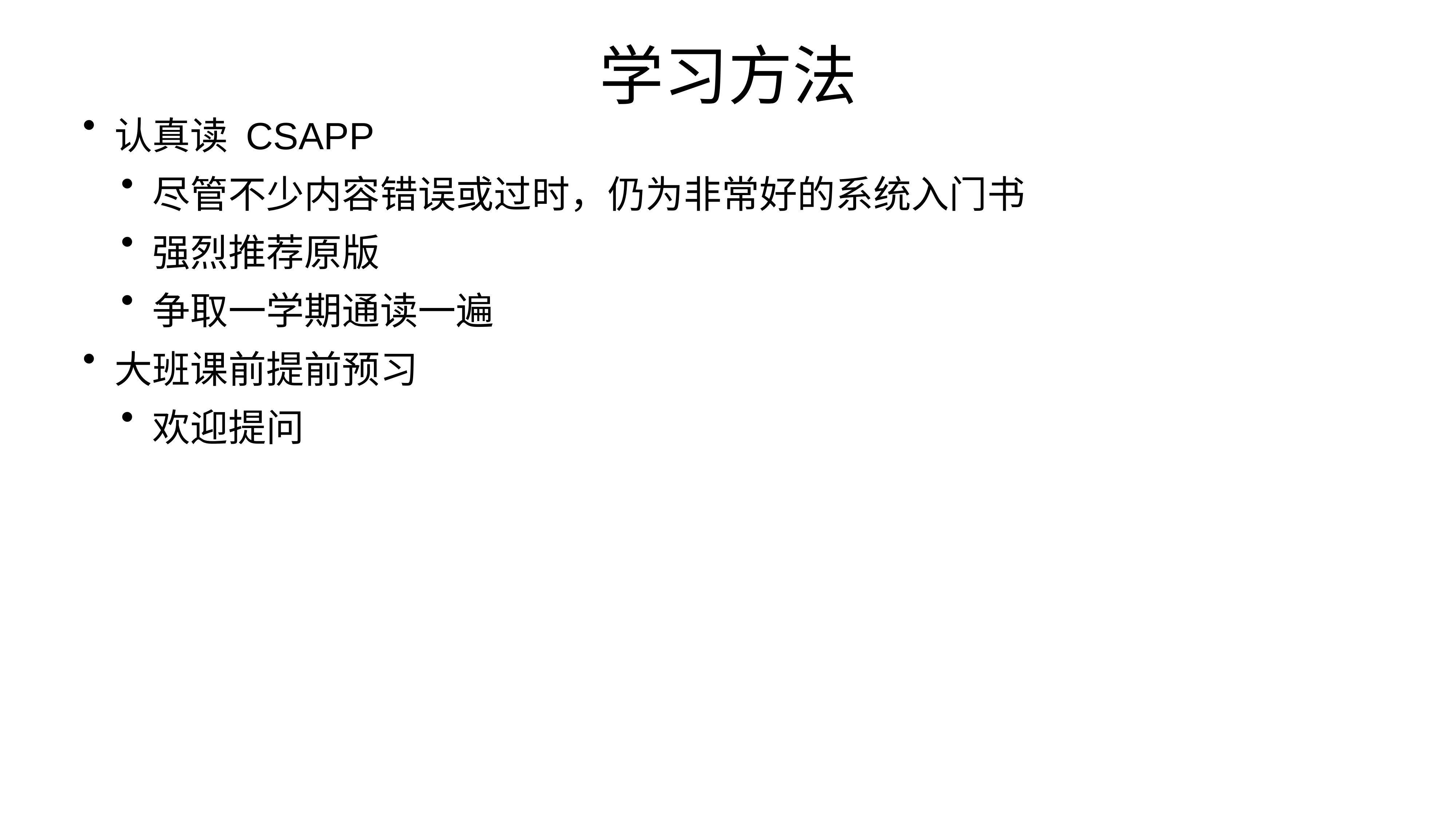

学习方法
认真读 CSAPP
尽管不少内容错误或过时，仍为非常好的系统入门书
强烈推荐原版
争取一学期通读一遍
大班课前提前预习
欢迎提问